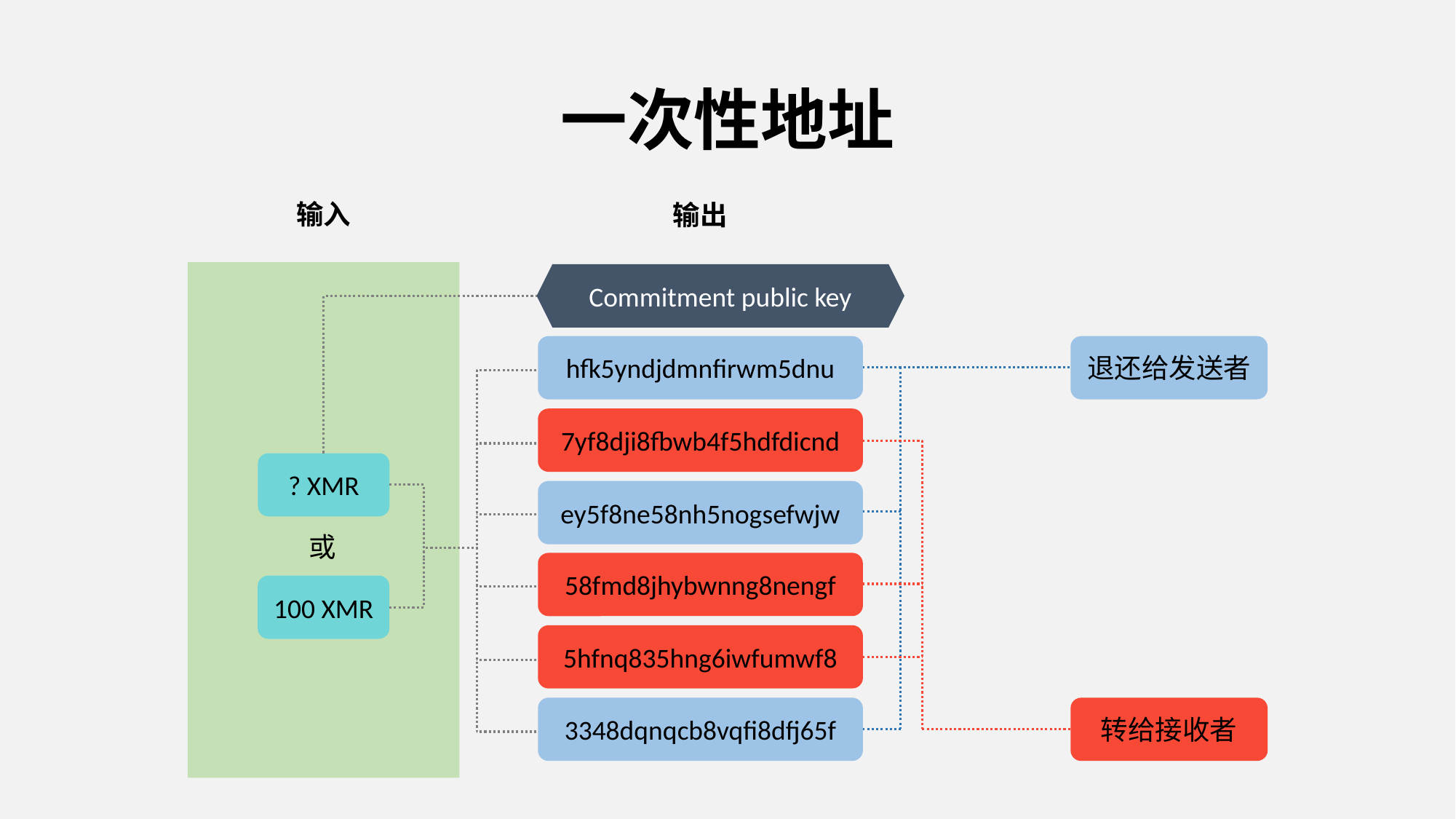

# 一次性地址
输入
输出

Commitment public key
hfk5yndjdmnfirwm5dnu
7yf8dji8fbwb4f5hdfdicnd
ey5f8ne58nh5nogsefwjw
58fmd8jhybwnng8nengf
5hfnq835hng6iwfumwf8
3348dqnqcb8vqfi8dfj65f
退还给发送者
转给接收者
? XMR
或
100 XMR